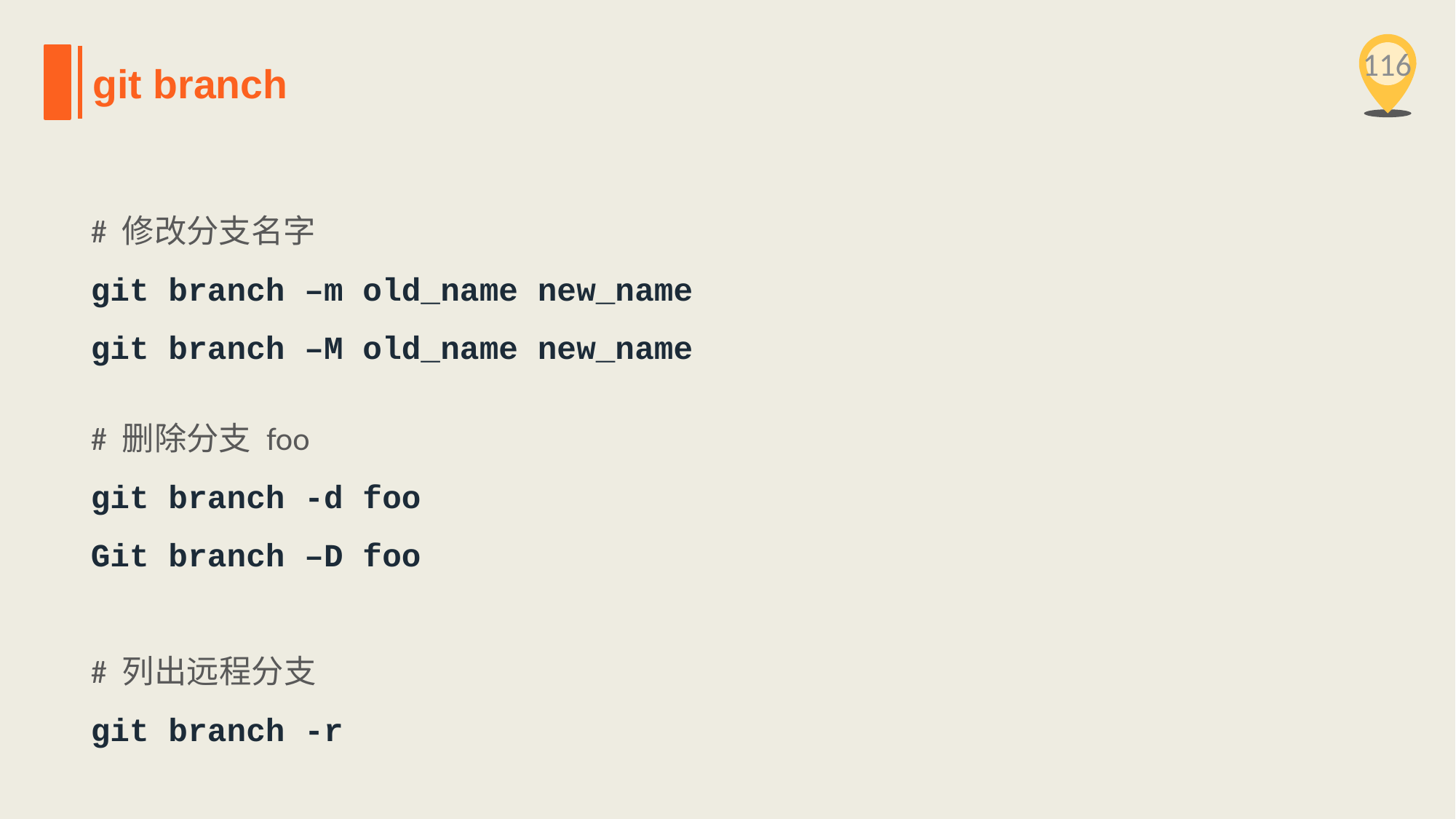

116

git branch
# 修改分支名字
git branch –m old_name new_name
git branch –M old_name new_name

# 删除分支 foo
git branch -d foo
Git branch –D foo

# 列出远程分支
git branch -r